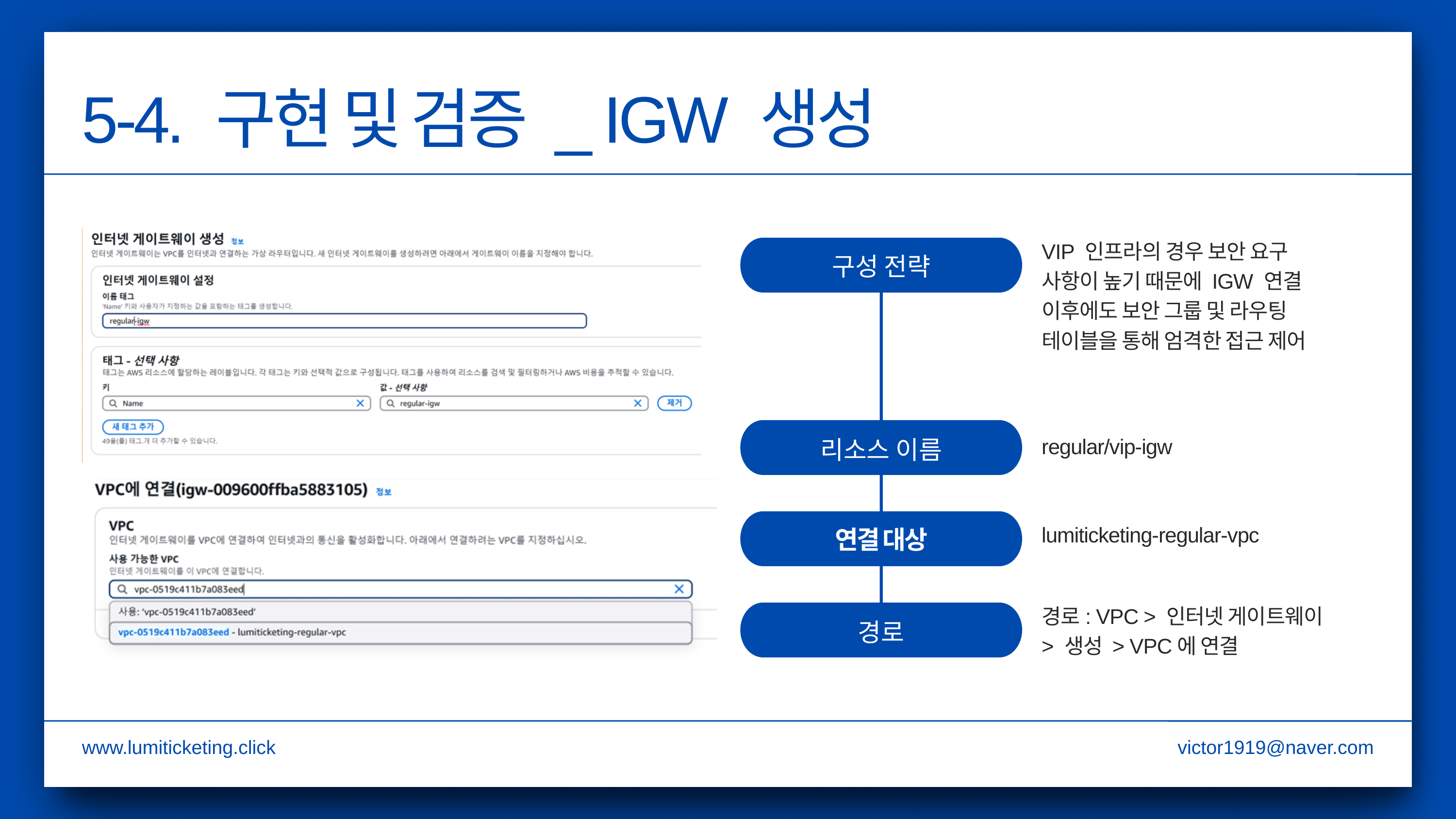

5-4. 구현 및 검증 _ IGW 생성

VIP 인프라의 경우 보안 요구 사항이 높기 때문에 IGW 연결 이후에도 보안 그룹 및 라우팅 테이블을 통해 엄격한 접근 제어

구성 전략

리소스 이름
regular/vip-igw

연결 대상
lumiticketing-regular-vpc
경로: VPC > 인터넷 게이트웨이 > 생성 > VPC에 연결

경로

www.lumiticketing.click
victor1919@naver.com